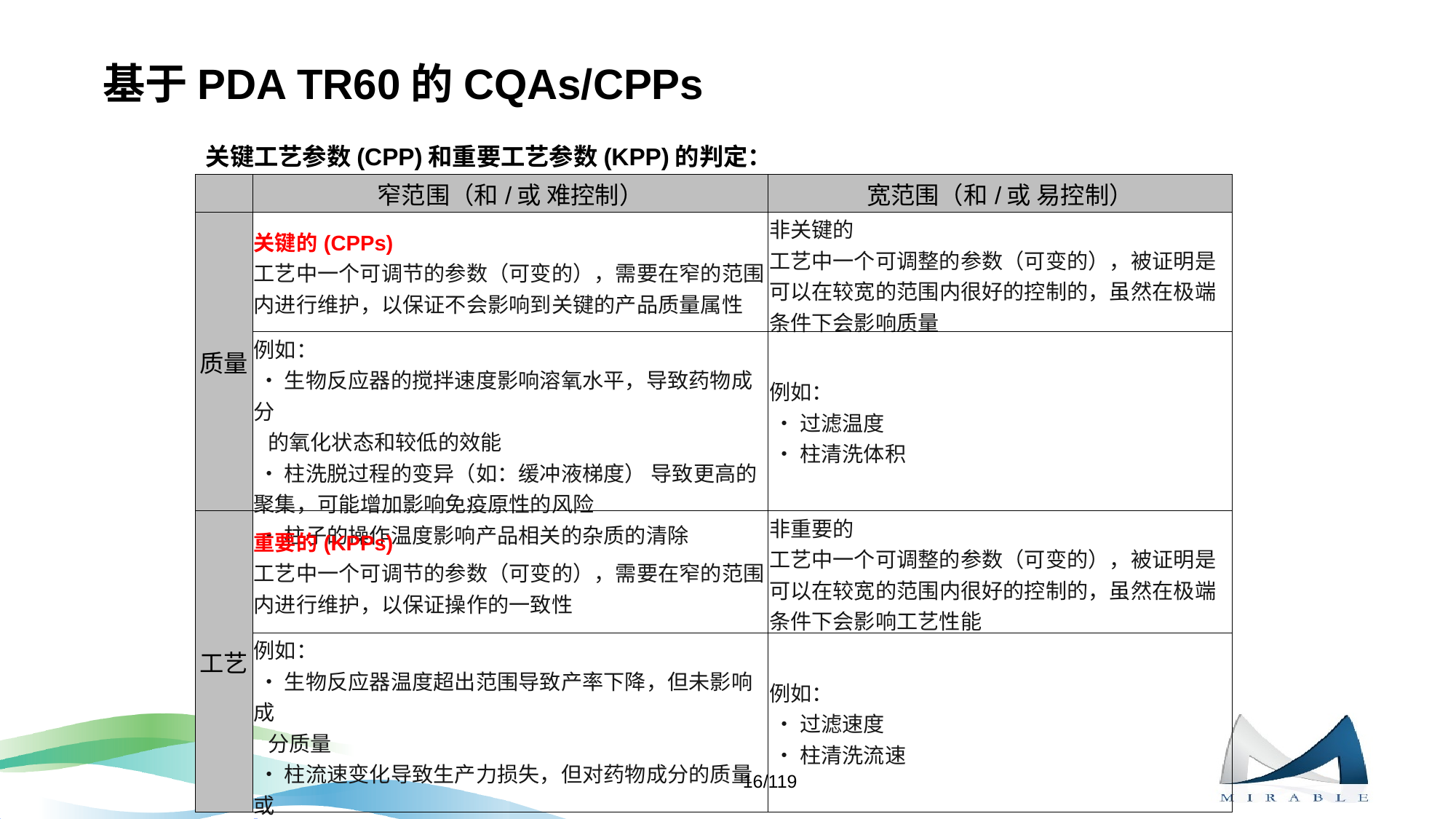

# 基于PDA TR60的CQAs/CPPs
关键工艺参数(CPP)和重要工艺参数(KPP)的判定：
|  | 窄范围（和/或 难控制） | 宽范围（和/或 易控制） |
| --- | --- | --- |
| 质量 | 关键的(CPPs) 工艺中一个可调节的参数（可变的），需要在窄的范围内进行维护，以保证不会影响到关键的产品质量属性 | 非关键的 工艺中一个可调整的参数（可变的），被证明是可以在较宽的范围内很好的控制的，虽然在极端条件下会影响质量 |
|  | 例如： • 生物反应器的搅拌速度影响溶氧水平，导致药物成分 的氧化状态和较低的效能 • 柱洗脱过程的变异（如：缓冲液梯度） 导致更高的聚集，可能增加影响免疫原性的风险 • 柱子的操作温度影响产品相关的杂质的清除 | 例如： • 过滤温度 • 柱清洗体积 |
| 工艺 | 重要的(KPPs) 工艺中一个可调节的参数（可变的），需要在窄的范围内进行维护，以保证操作的一致性 | 非重要的 工艺中一个可调整的参数（可变的），被证明是可以在较宽的范围内很好的控制的，虽然在极端条件下会影响工艺性能 |
|  | 例如： • 生物反应器温度超出范围导致产率下降，但未影响成 分质量 • 柱流速变化导致生产力损失，但对药物成分的质量或 杂质的清除没有影响 | 例如： • 过滤速度 • 柱清洗流速 |
16/119